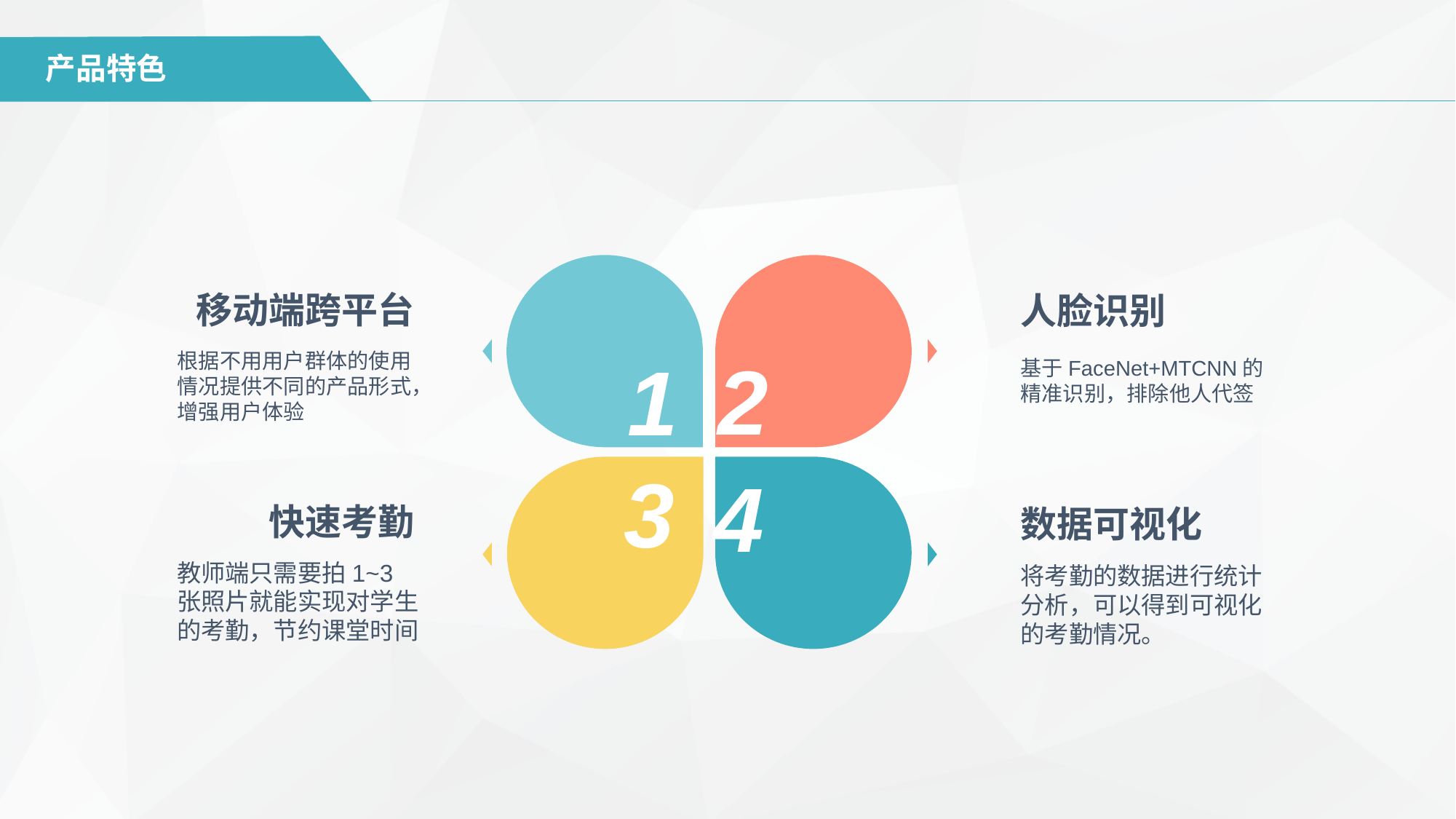

产品特色

移动端跨平台
人脸识别
2
1

根据不用用户群体的使用情况提供不同的产品形式，增强用户体验
基于FaceNet+MTCNN的精准识别，排除他人代签
3

4

快速考勤
数据可视化

教师端只需要拍1~3张照片就能实现对学生的考勤，节约课堂时间
将考勤的数据进行统计分析，可以得到可视化的考勤情况。